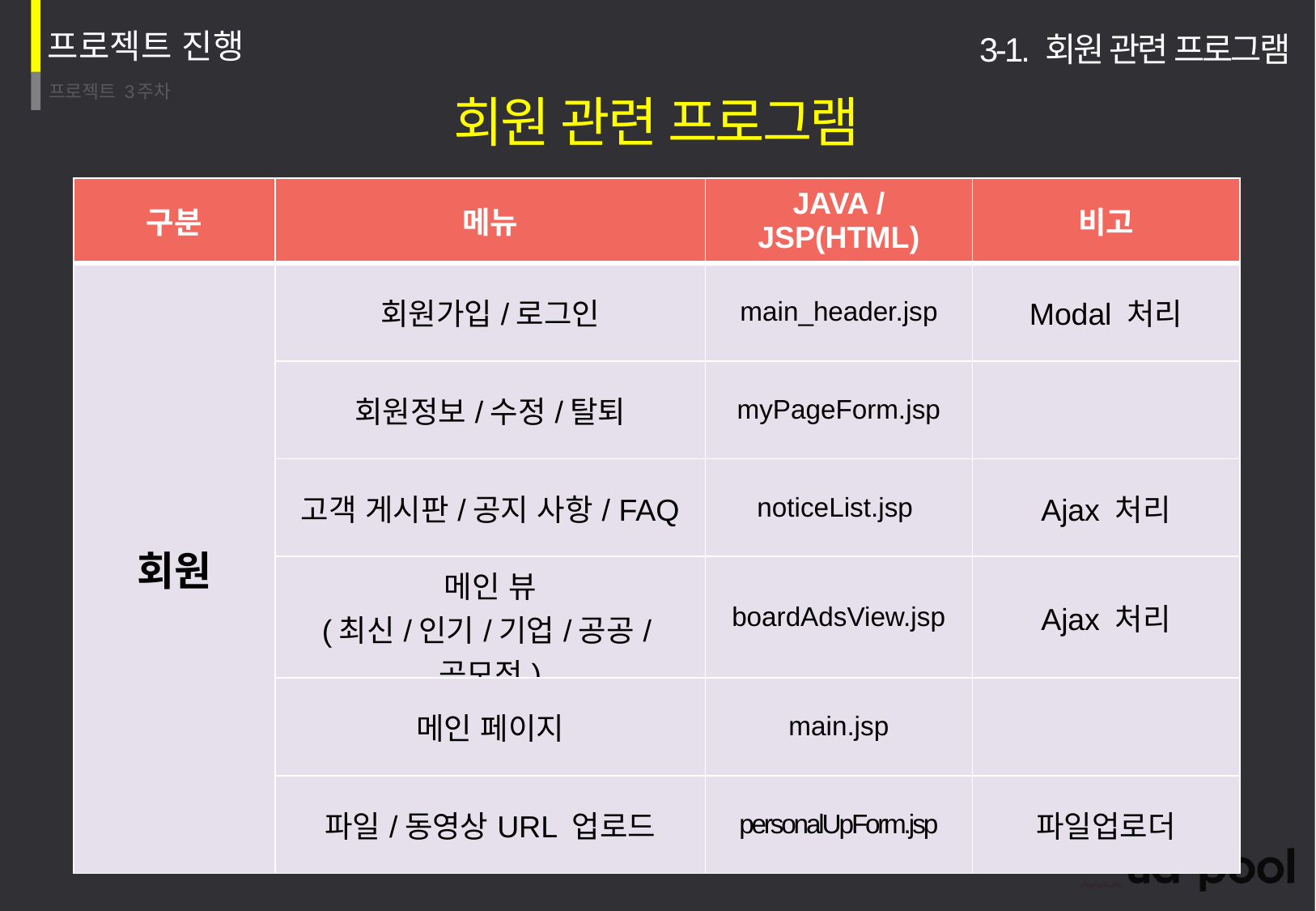

3-1. 회원 관련 프로그램
회원 관련 프로그램
| 구분 | 메뉴 | JAVA / JSP(HTML) | 비고 |
| --- | --- | --- | --- |
| 회원 | 회원가입/로그인 | main\_header.jsp | Modal 처리 |
|  | 회원정보/수정/탈퇴 | myPageForm.jsp |  |
|  | 고객 게시판/공지 사항/ FAQ | noticeList.jsp | Ajax 처리 |
|  | 메인 뷰 (최신/인기/기업/공공/공모전) | boardAdsView.jsp | Ajax 처리 |
|  | 메인 페이지 | main.jsp |  |
|  | 파일/동영상URL 업로드 | personalUpForm.jsp | 파일업로더 |